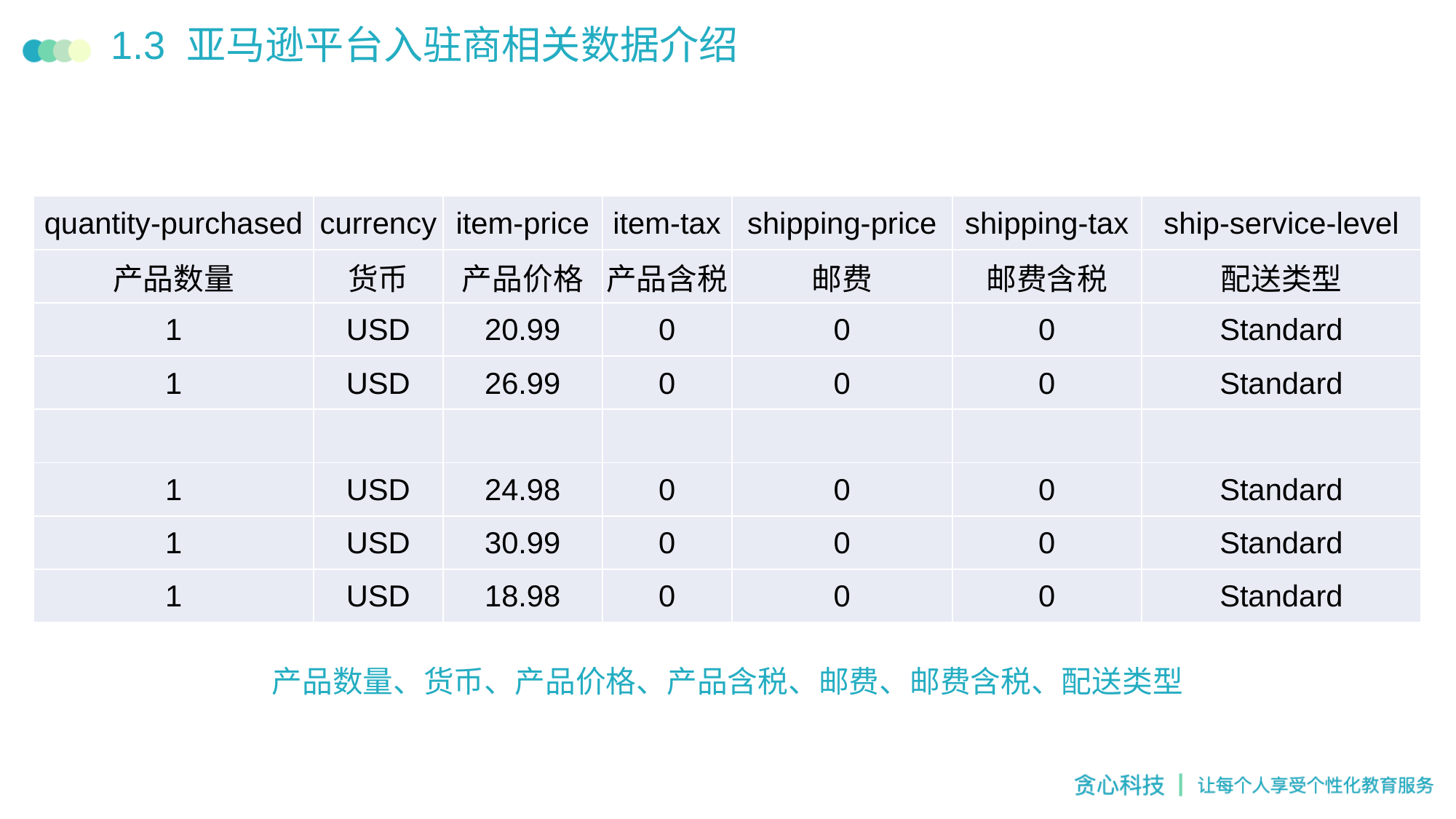

# 1.3 亚马逊平台入驻商相关数据介绍
| quantity-purchased | currency | item-price | item-tax | shipping-price | shipping-tax | ship-service-level |
| --- | --- | --- | --- | --- | --- | --- |
| 产品数量 | 货币 | 产品价格 | 产品含税 | 邮费 | 邮费含税 | 配送类型 |
| 1 | USD | 20.99 | 0 | 0 | 0 | Standard |
| 1 | USD | 26.99 | 0 | 0 | 0 | Standard |
|  |  |  |  |  |  |  |
| 1 | USD | 24.98 | 0 | 0 | 0 | Standard |
| 1 | USD | 30.99 | 0 | 0 | 0 | Standard |
| 1 | USD | 18.98 | 0 | 0 | 0 | Standard |
产品数量、货币、产品价格、产品含税、邮费、邮费含税、配送类型